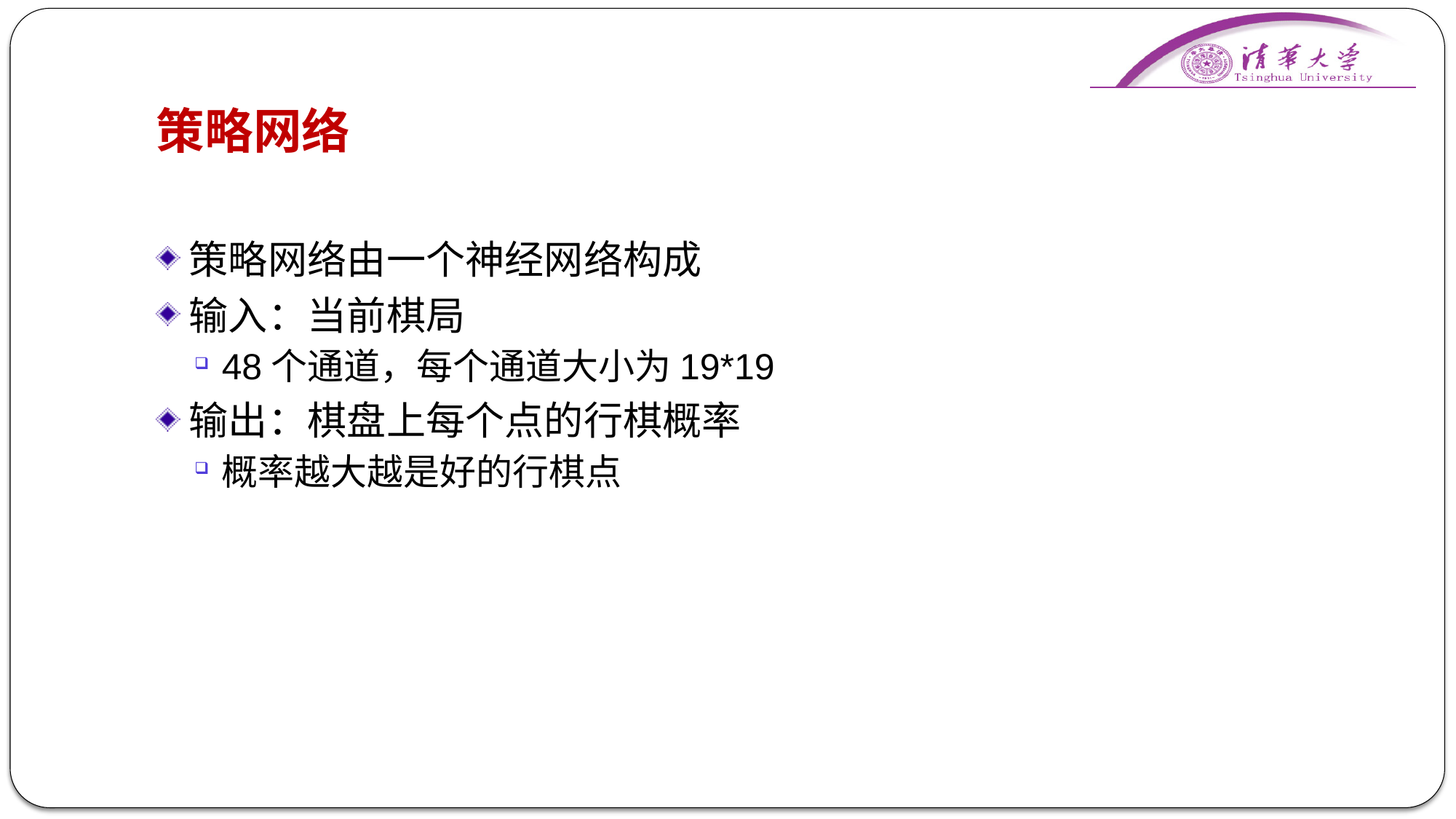

# 策略网络

策略网络由一个神经网络构成
输入：当前棋局
48个通道，每个通道大小为19*19
输出：棋盘上每个点的行棋概率
概率越大越是好的行棋点